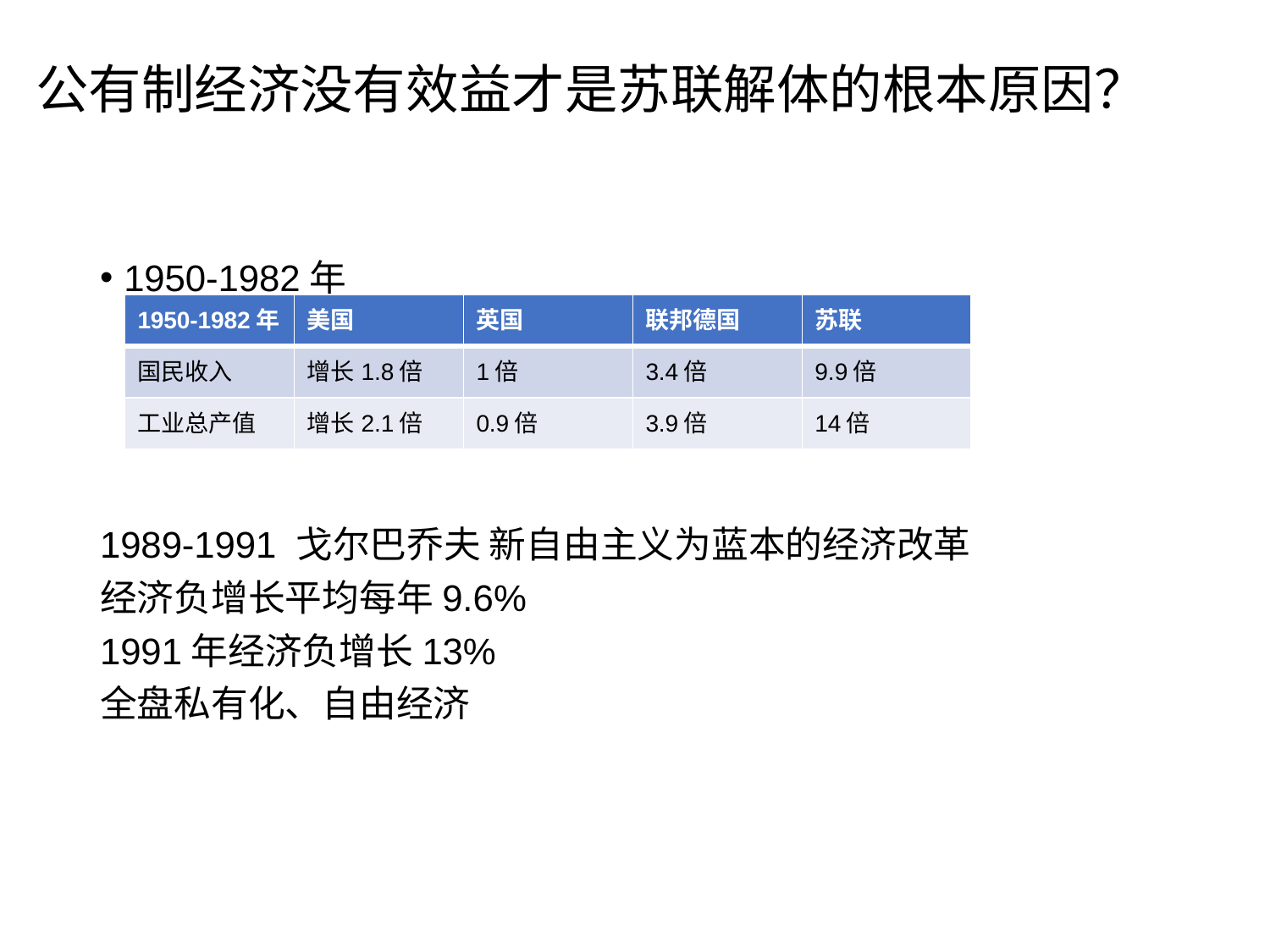

# 公有制经济没有效益才是苏联解体的根本原因？
1950-1982年

1989-1991 戈尔巴乔夫 新自由主义为蓝本的经济改革
经济负增长平均每年9.6%
1991年经济负增长13%
全盘私有化、自由经济

| 1950-1982年 | 美国 | 英国 | 联邦德国 | 苏联 |
| --- | --- | --- | --- | --- |
| 国民收入 | 增长1.8倍 | 1倍 | 3.4倍 | 9.9倍 |
| 工业总产值 | 增长2.1倍 | 0.9倍 | 3.9倍 | 14倍 |